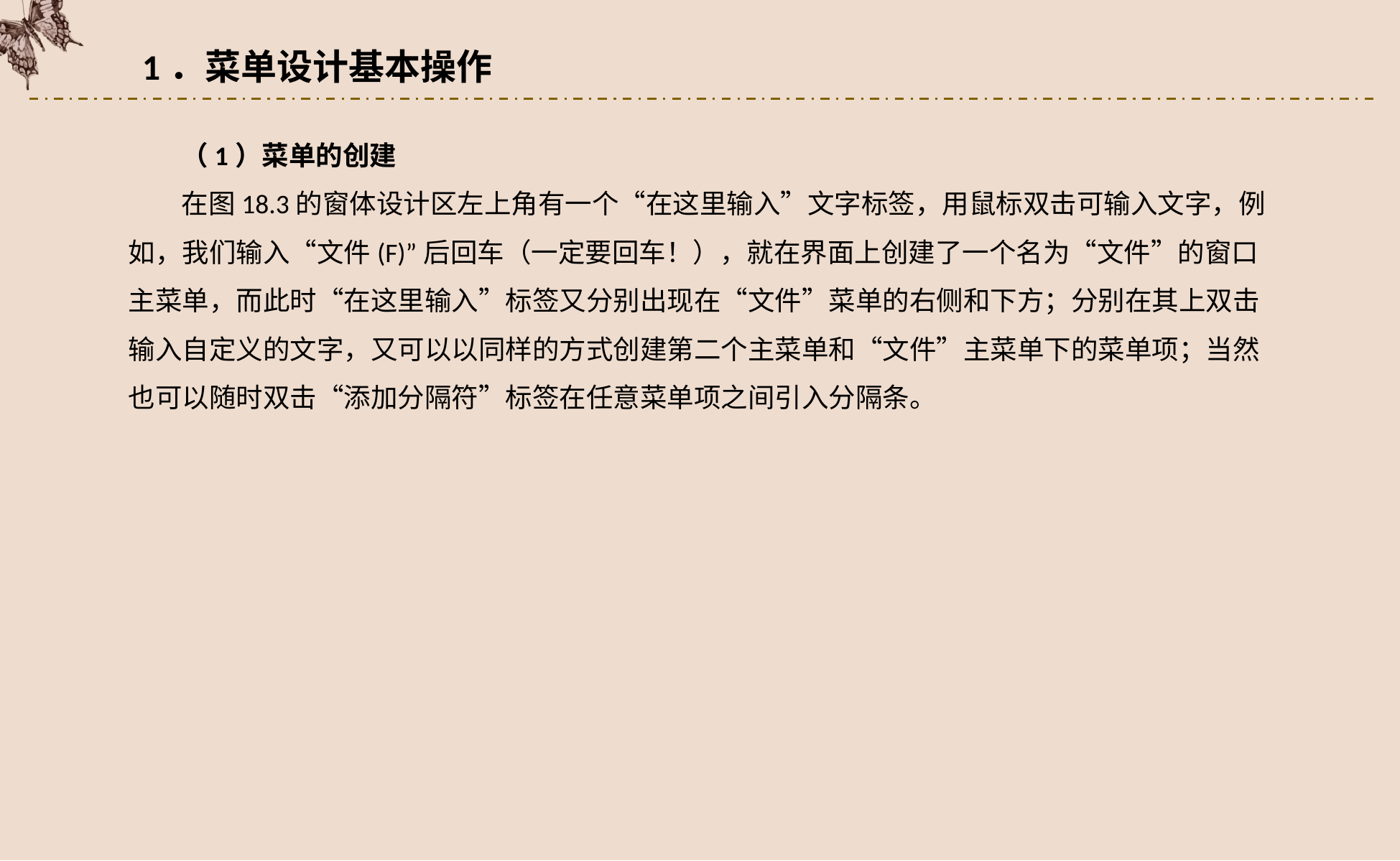

1．菜单设计基本操作
（1）菜单的创建
在图18.3的窗体设计区左上角有一个“在这里输入”文字标签，用鼠标双击可输入文字，例如，我们输入“文件(F)”后回车（一定要回车！），就在界面上创建了一个名为“文件”的窗口主菜单，而此时“在这里输入”标签又分别出现在“文件”菜单的右侧和下方；分别在其上双击输入自定义的文字，又可以以同样的方式创建第二个主菜单和“文件”主菜单下的菜单项；当然也可以随时双击“添加分隔符”标签在任意菜单项之间引入分隔条。